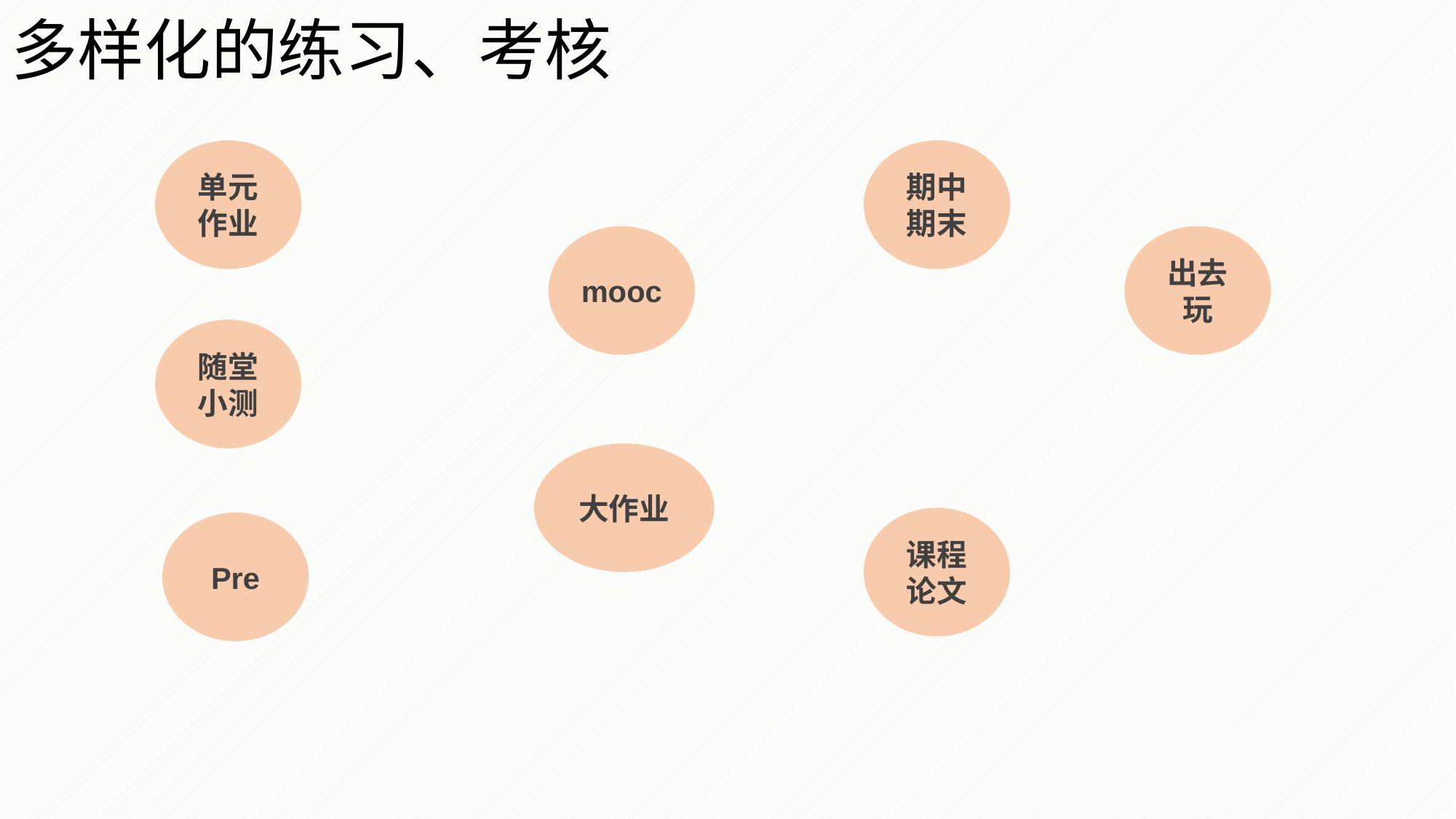

# 多样化的练习、考核
单元作业
期中期末
mooc
出去玩
随堂小测
大作业
课程论文
Pre